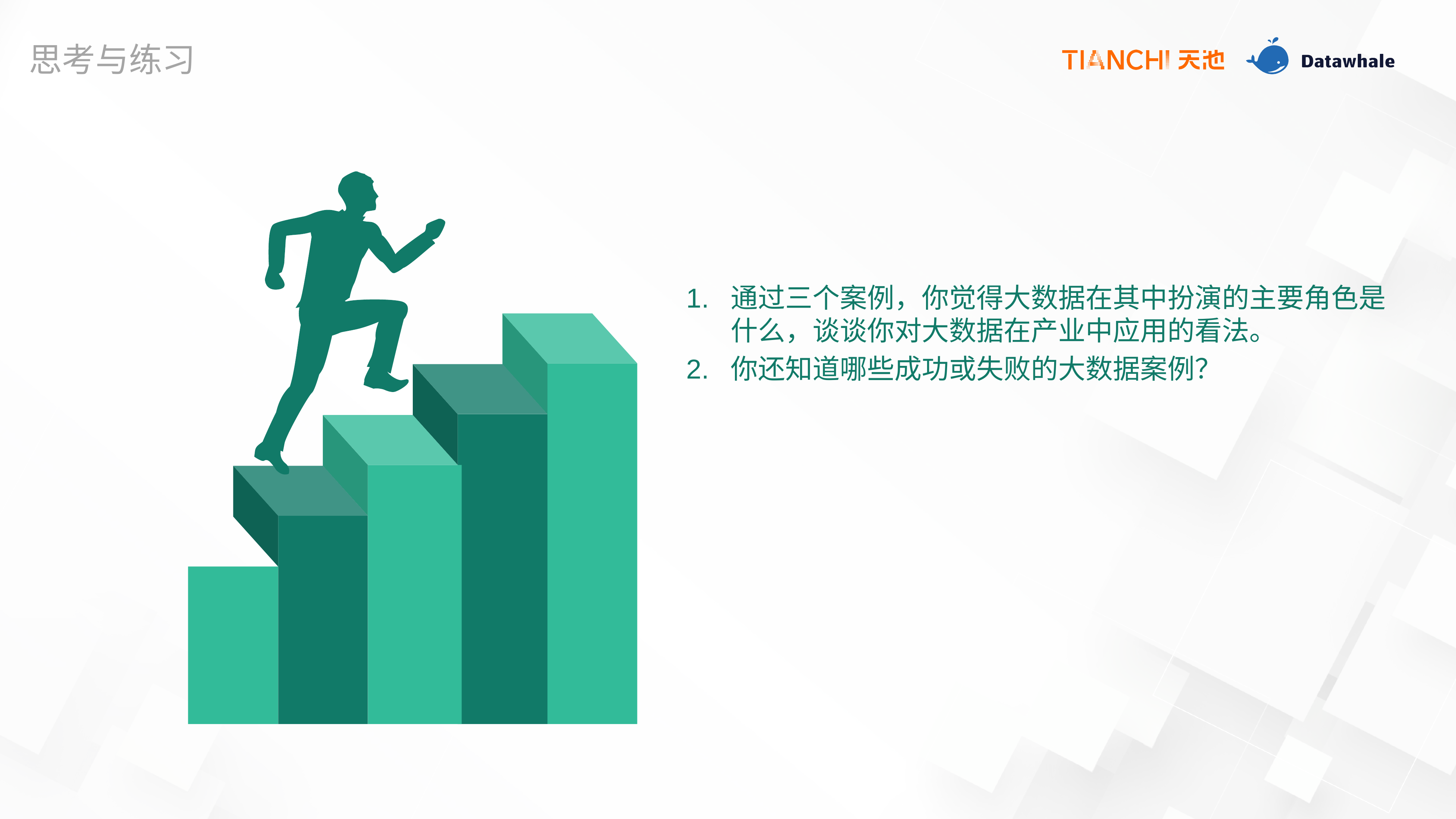

思考与练习

通过三个案例，你觉得大数据在其中扮演的主要角色是什么，谈谈你对大数据在产业中应用的看法。
你还知道哪些成功或失败的大数据案例？